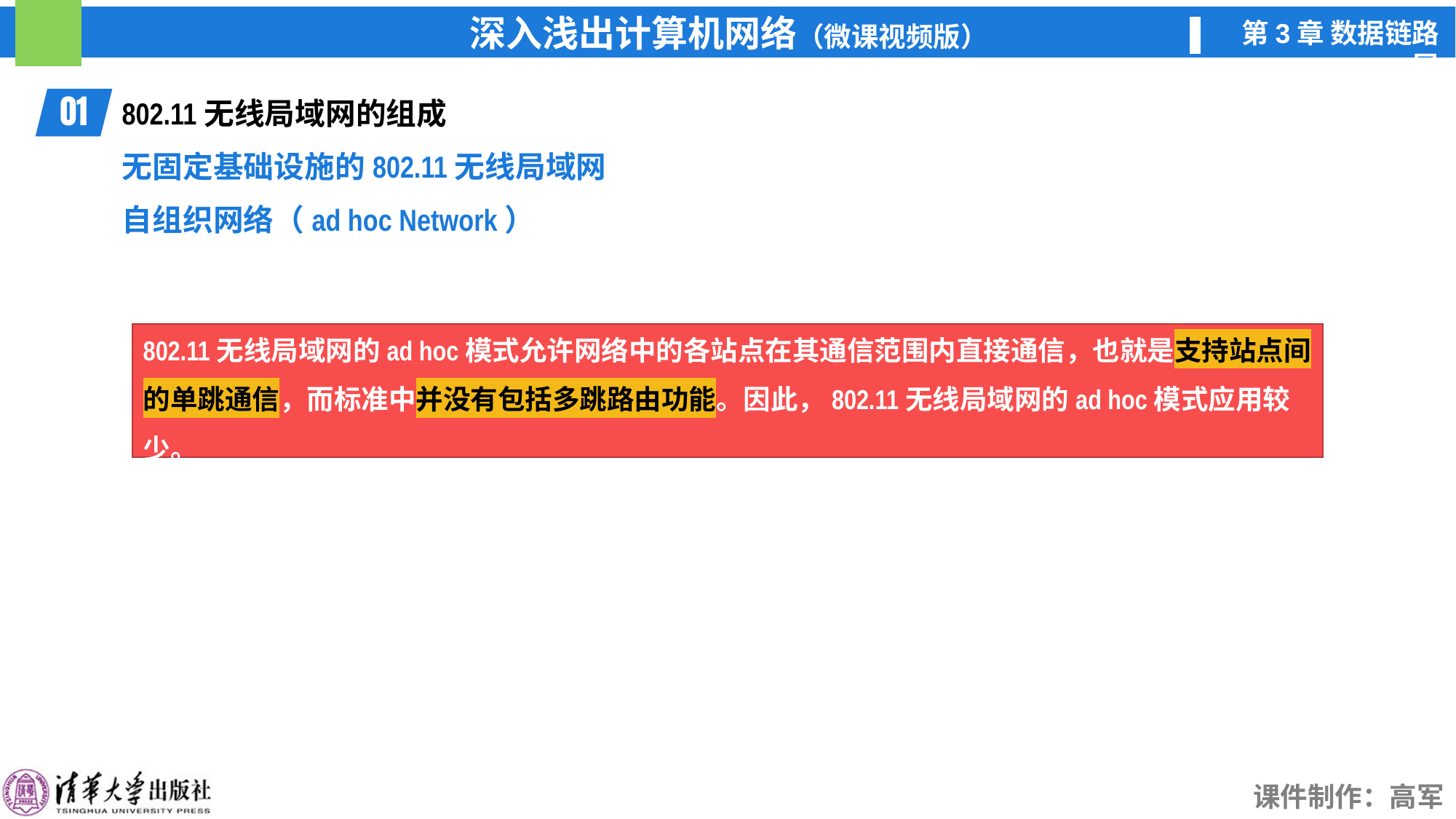

01
802.11无线局域网的组成
无固定基础设施的802.11无线局域网
自组织网络（ad hoc Network）
802.11无线局域网的ad hoc模式允许网络中的各站点在其通信范围内直接通信，也就是支持站点间的单跳通信，而标准中并没有包括多跳路由功能。因此，802.11无线局域网的ad hoc模式应用较少。